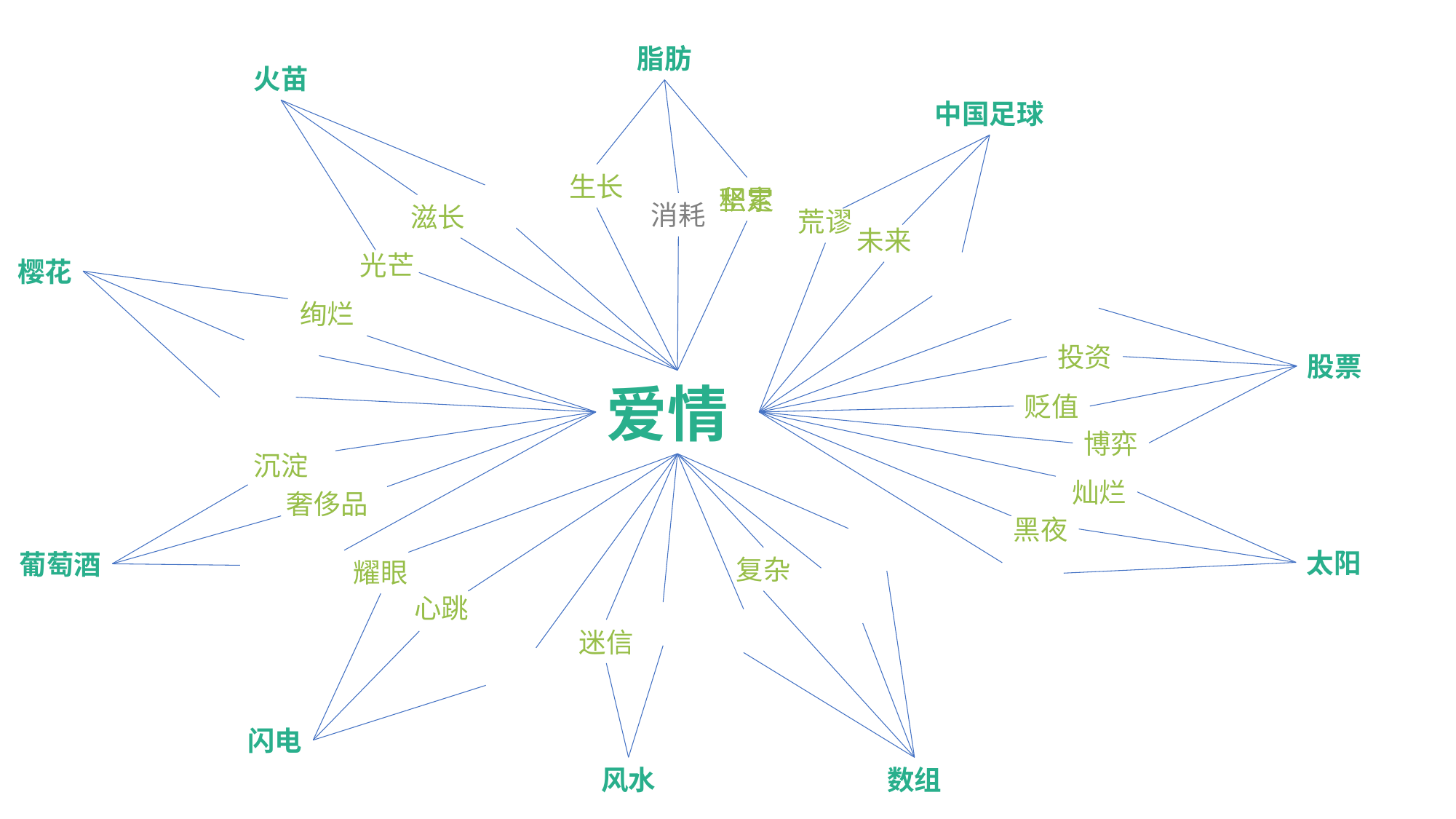

脂肪
火苗
中国足球
生长
坚定
积累
涟漪
消耗
滋长
荒谬
未来
光芒
拖延
樱花
民主
绚烂
天空
投资
股票
爱情
烟火
贬值
博弈
沉淀
灿烂
奢侈品
黑夜
小说
白开水
太阳
葡萄酒
复杂
耀眼
干涸
枯燥
心跳
佛法
做人
迷信
大海
闪电
风水
数组